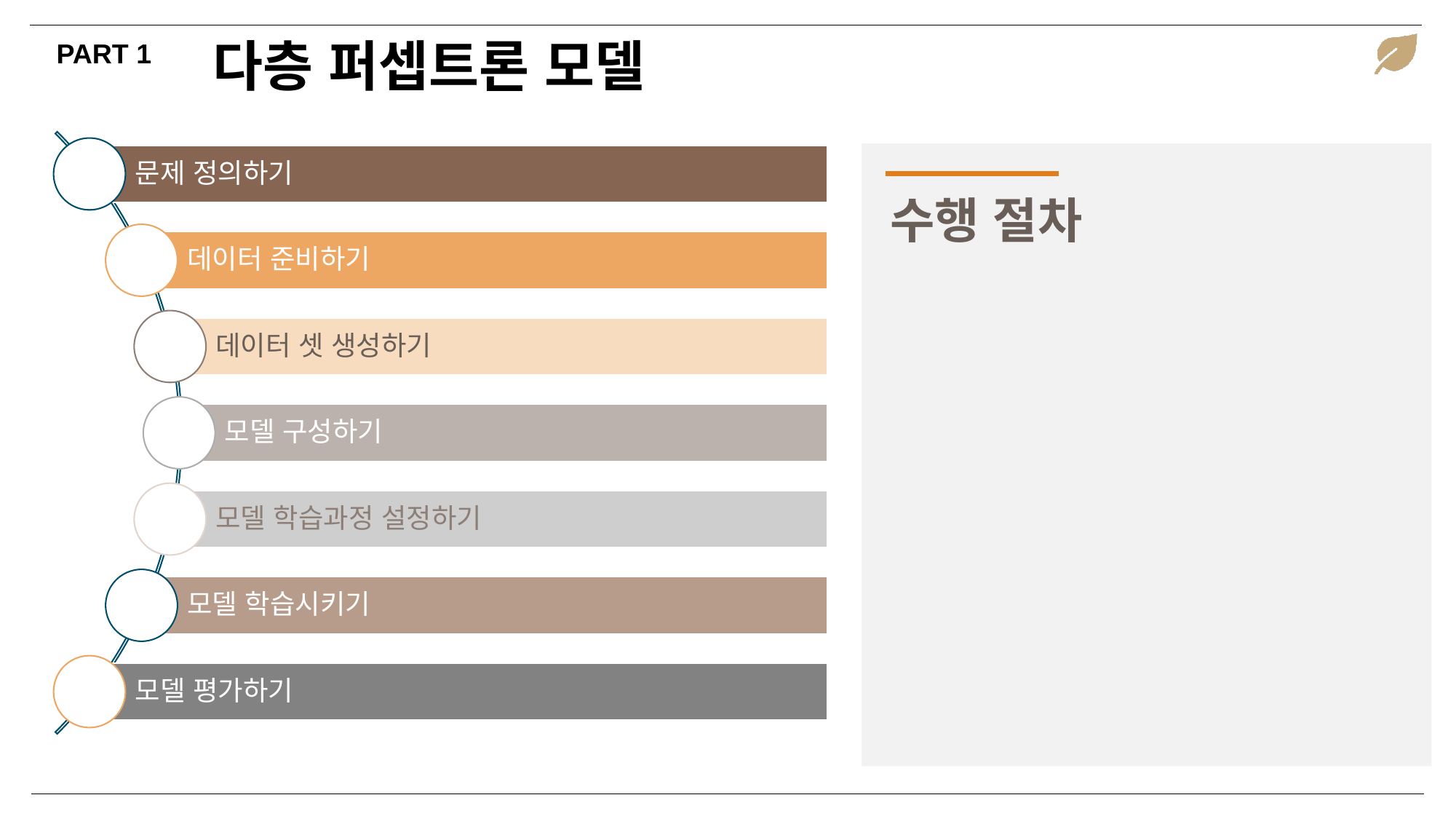

다층 퍼셉트론 모델
PART 1
문제 정의하기
데이터 준비하기
데이터 셋 생성하기
모델 구성하기
모델 학습과정 설정하기
모델 학습시키기
모델 평가하기

수행 절차